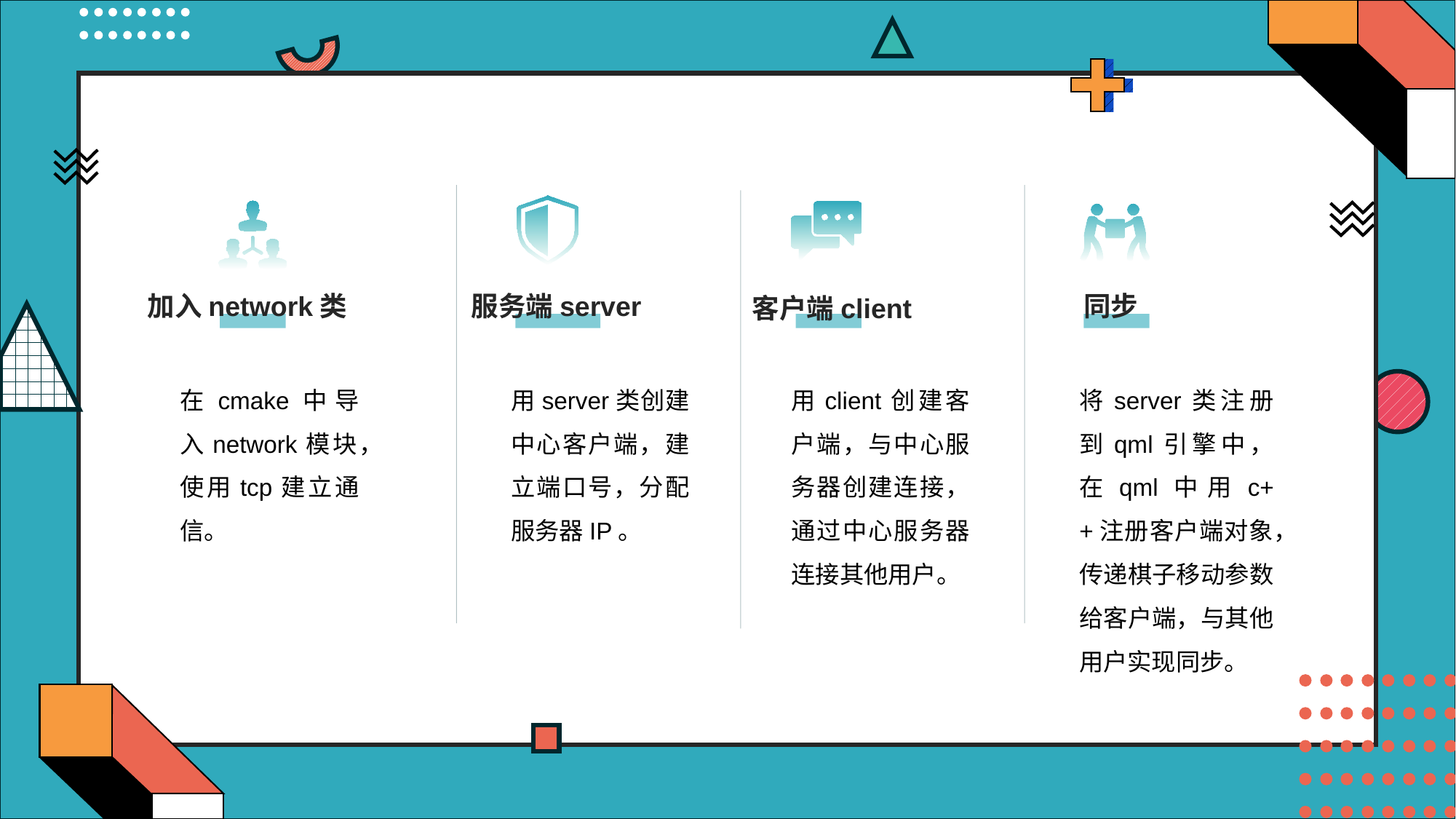

加入network类
服务端server
同步
客户端client

在cmake中导入network模块，使用tcp建立通信。
用server类创建中心客户端，建立端口号，分配服务器IP。
用client创建客户端，与中心服务器创建连接，通过中心服务器连接其他用户。
将server类注册到qml引擎中，在qml中用c++注册客户端对象，传递棋子移动参数给客户端，与其他用户实现同步。